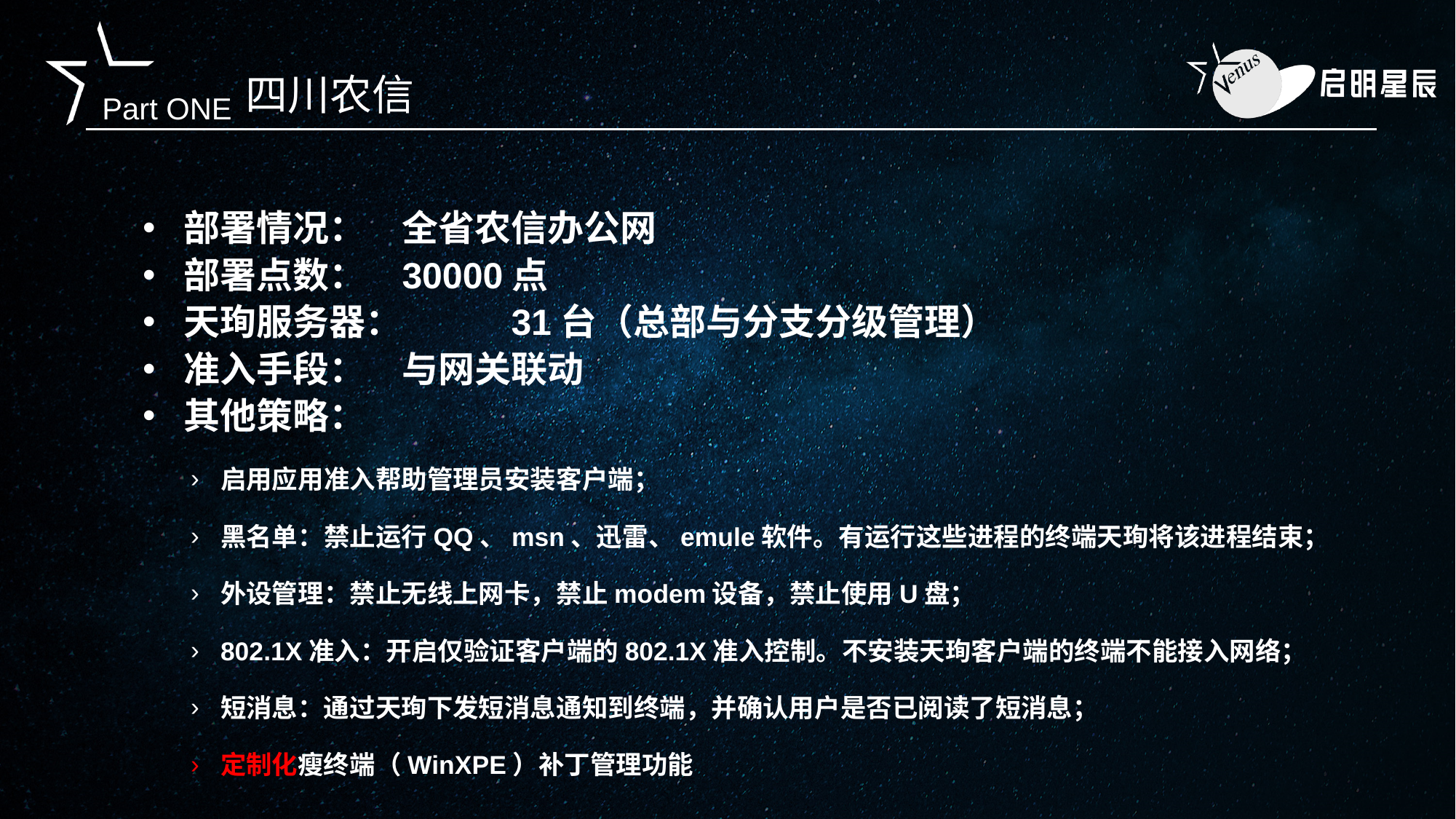

# 四川农信
部署情况：	全省农信办公网
部署点数：	30000点
天珣服务器：	31台（总部与分支分级管理）
准入手段：	与网关联动
其他策略：
启用应用准入帮助管理员安装客户端；
黑名单：禁止运行QQ、msn、迅雷、emule软件。有运行这些进程的终端天珣将该进程结束；
外设管理：禁止无线上网卡，禁止modem设备，禁止使用U盘；
802.1X准入：开启仅验证客户端的802.1X准入控制。不安装天珣客户端的终端不能接入网络；
短消息：通过天珣下发短消息通知到终端，并确认用户是否已阅读了短消息；
定制化瘦终端（WinXPE）补丁管理功能